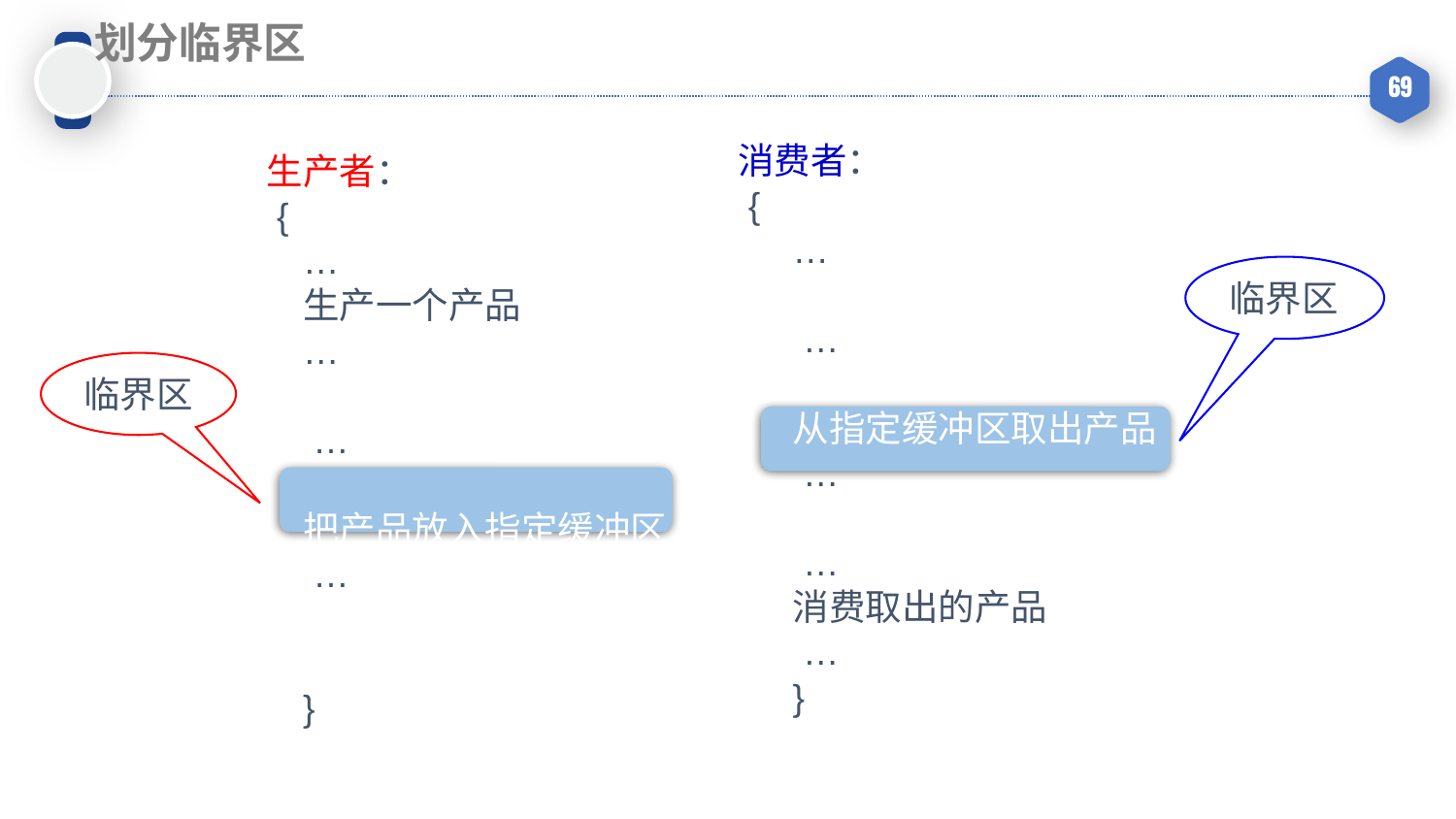

划分临界区
消费者：
 {
	…

	 …

	从指定缓冲区取出产品
	 …

	 …
	消费取出的产品
	 …
	}
生产者：
 {
	…
	生产一个产品
	…

	 …

	把产品放入指定缓冲区
	 …

	}
临界区
临界区